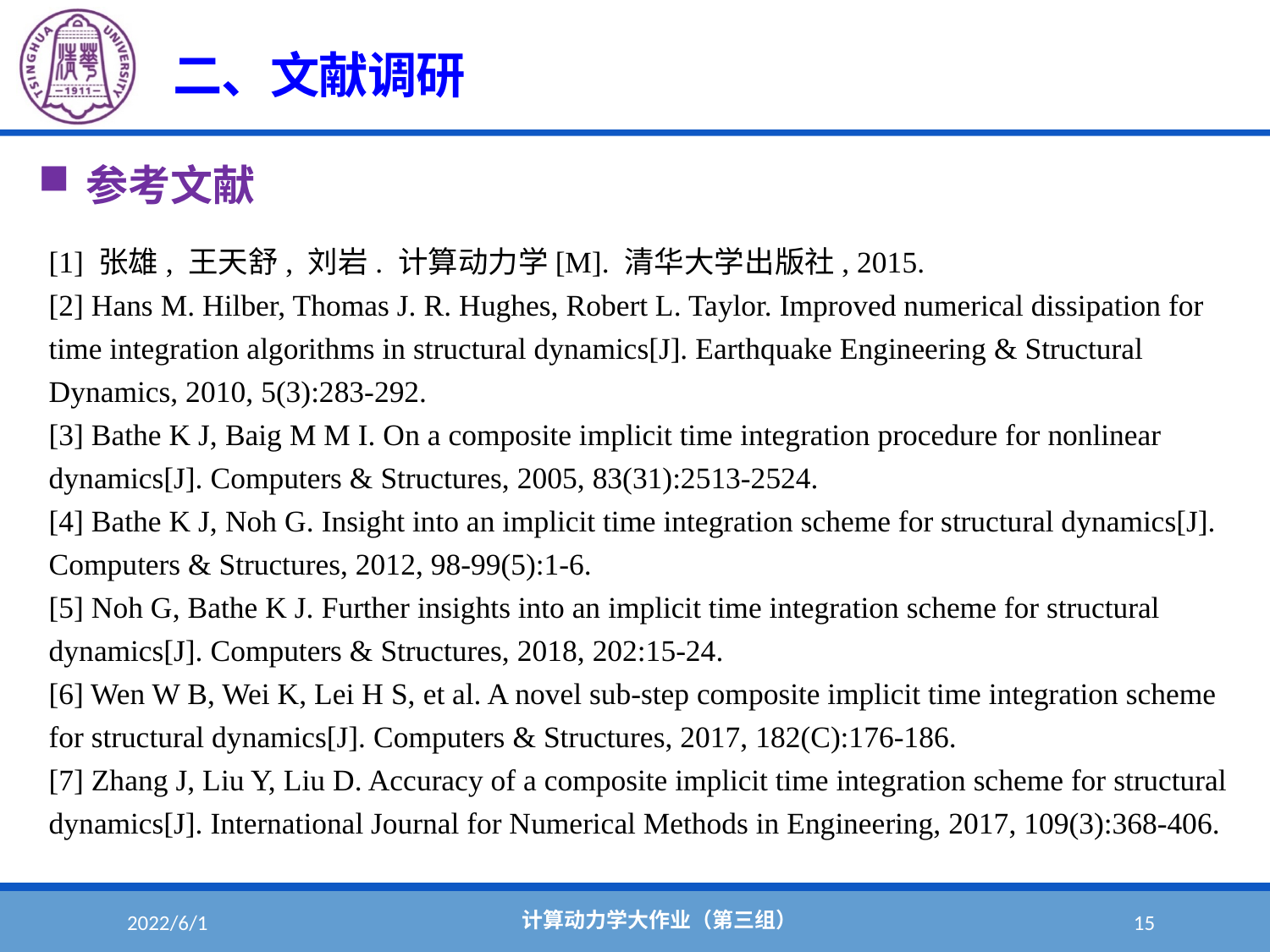

#
二、文献调研
参考文献
[1] 张雄, 王天舒, 刘岩. 计算动力学[M]. 清华大学出版社, 2015.
[2] Hans M. Hilber, Thomas J. R. Hughes, Robert L. Taylor. Improved numerical dissipation for time integration algorithms in structural dynamics[J]. Earthquake Engineering & Structural Dynamics, 2010, 5(3):283-292.
[3] Bathe K J, Baig M M I. On a composite implicit time integration procedure for nonlinear dynamics[J]. Computers & Structures, 2005, 83(31):2513-2524.
[4] Bathe K J, Noh G. Insight into an implicit time integration scheme for structural dynamics[J]. Computers & Structures, 2012, 98-99(5):1-6.
[5] Noh G, Bathe K J. Further insights into an implicit time integration scheme for structural dynamics[J]. Computers & Structures, 2018, 202:15-24.
[6] Wen W B, Wei K, Lei H S, et al. A novel sub-step composite implicit time integration scheme for structural dynamics[J]. Computers & Structures, 2017, 182(C):176-186.
[7] Zhang J, Liu Y, Liu D. Accuracy of a composite implicit time integration scheme for structural dynamics[J]. International Journal for Numerical Methods in Engineering, 2017, 109(3):368-406.
计算动力学大作业（第三组）
2022/6/1
15